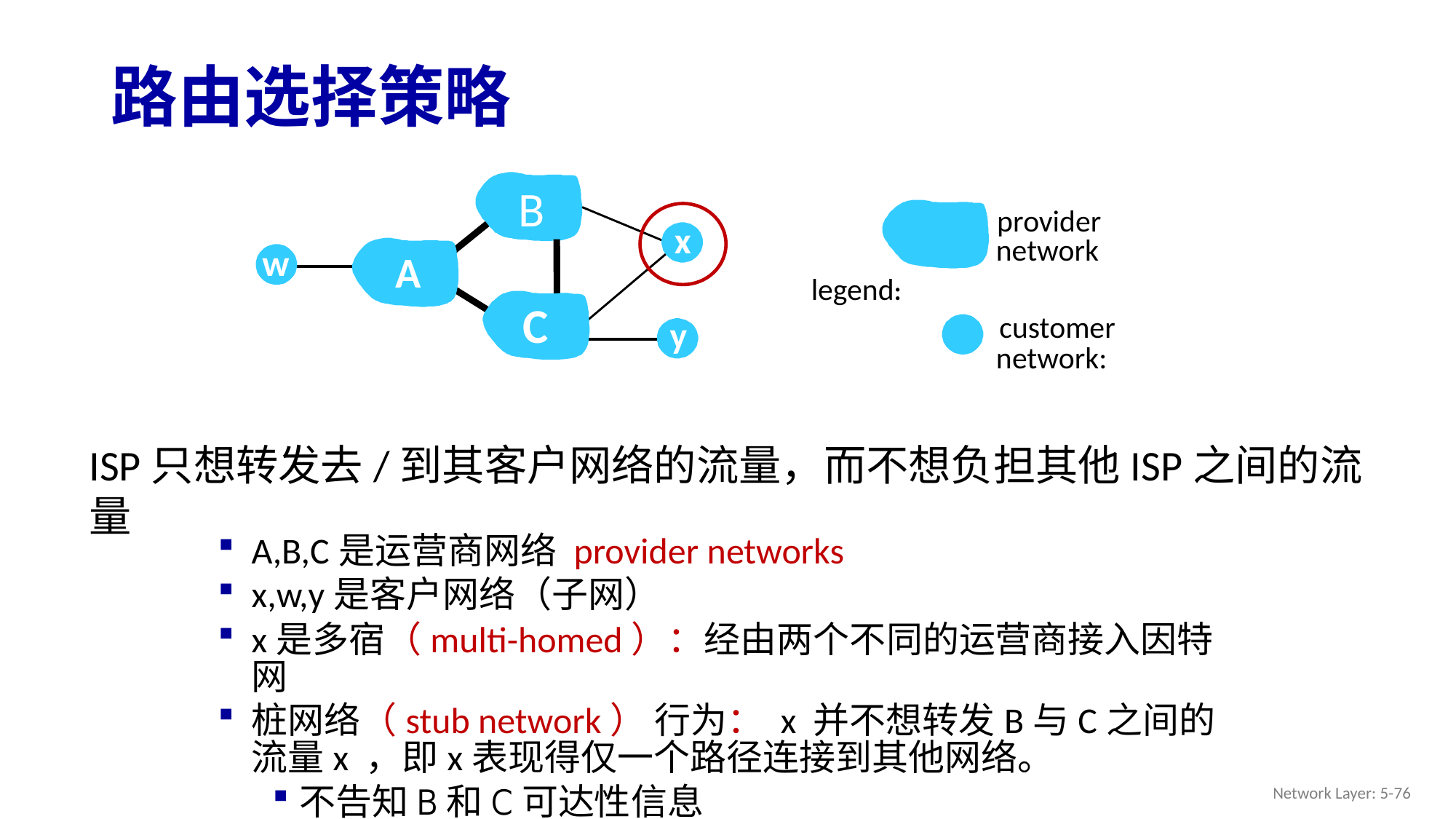

# 路由选择策略

B

provider

network

legend:

customer

network:

x

A

w

C

y

ISP只想转发去/到其客户网络的流量，而不想负担其他ISP之间的流量
A,B,C是运营商网络 provider networks
x,w,y是客户网络（子网）
x是多宿（multi-homed）：经由两个不同的运营商接入因特网
桩网络（stub network） 行为： x 并不想转发B与C之间的流量x ，即x表现得仅一个路径连接到其他网络。
不告知B和C可达性信息
Network Layer: 5-76